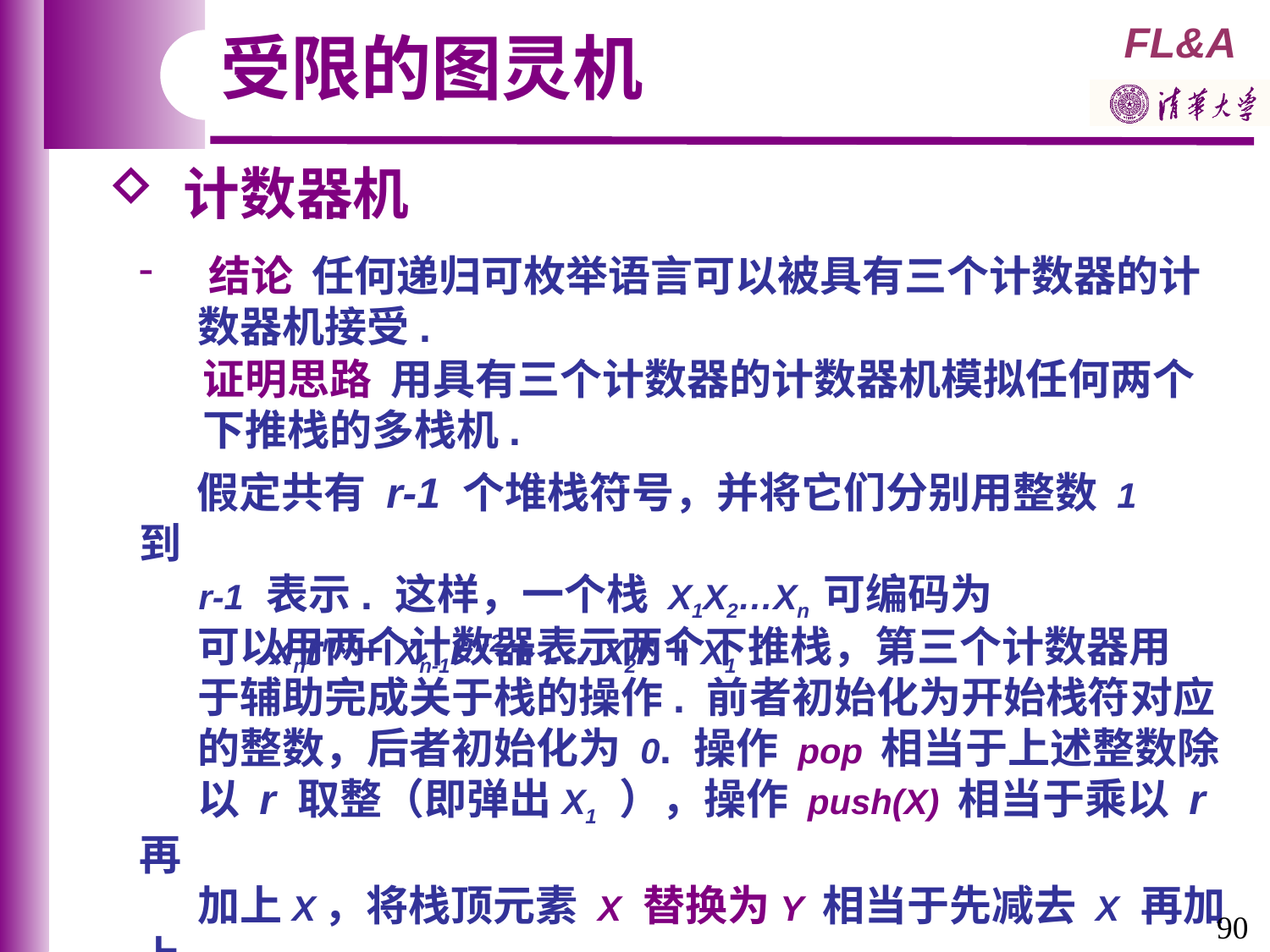

受限的图灵机
 计数器机
   结论  任何递归可枚举语言可以被具有三个计数器的计
     数器机接受.
     证明思路  用具有三个计数器的计数器机模拟任何两个
     下推栈的多栈机.
     假定共有 r-1 个堆栈符号，并将它们分别用整数 1 到
     r-1 表示. 这样，一个栈 X1X2…Xn 可编码为
           Xnrn-1+ Xn-1rn-2 + … X2r + X1  .
     可以用两个计数器表示两个下推栈，第三个计数器用
     于辅助完成关于栈的操作. 前者初始化为开始栈符对应
     的整数，后者初始化为 0. 操作 pop 相当于上述整数除
     以 r 取整（即弹出X1 ），操作 push(X) 相当于乘以 r 再
     加上X，将栈顶元素 X 替换为Y 相当于先减去 X 再加上
     Y. 乘和除需借助于第三个计数器来完成.
90